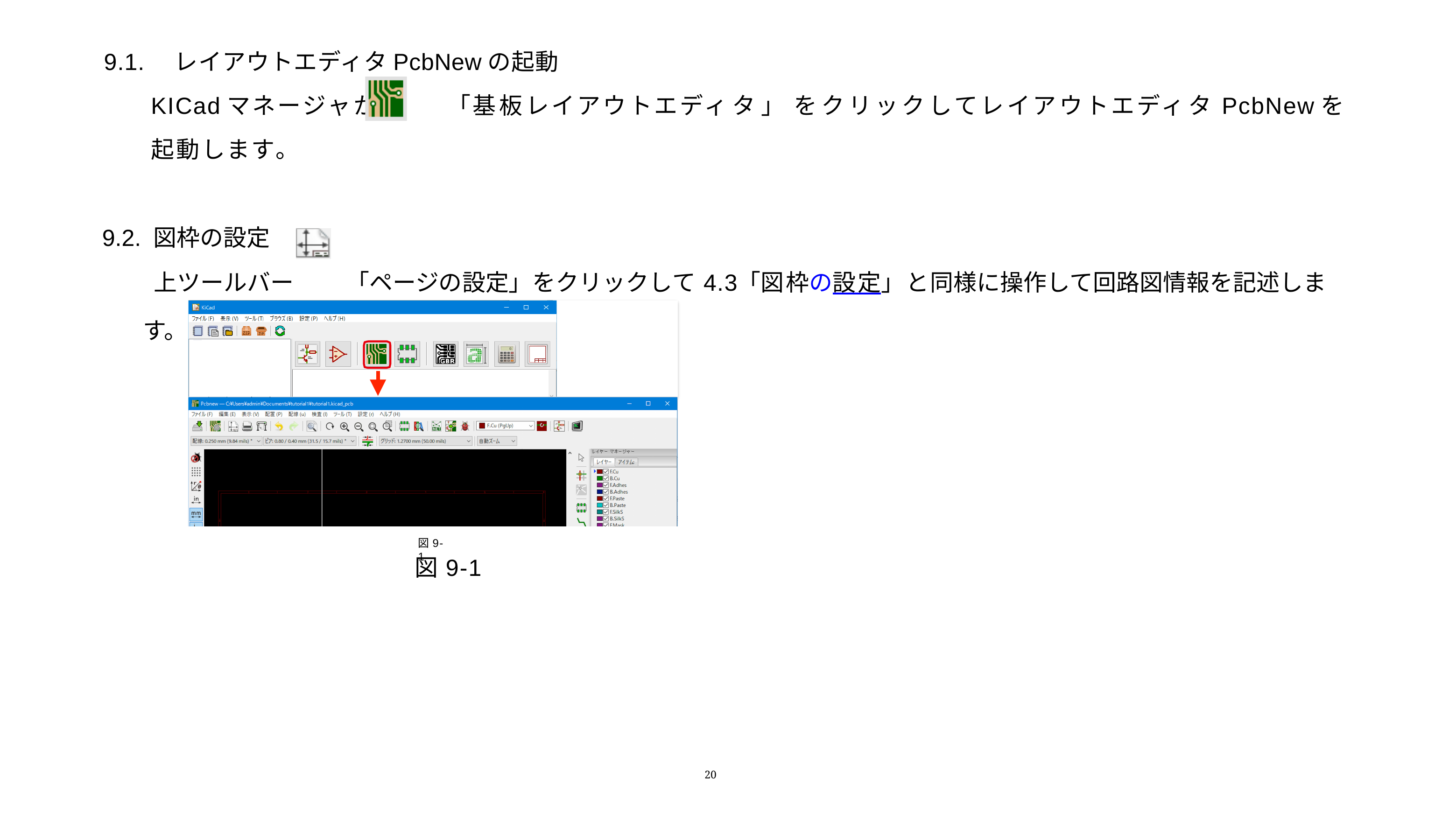

9.1.　レイアウトエディタPcbNewの起動
KICadマネージャから 　「基板レイアウトエディタ」 をクリックしてレイアウトエディタPcbNewを
起動します。

9.2. 図枠の設定
 上ツールバー 　　「ページの設定」をクリックして4.3「図枠の設定」と同様に操作して回路図情報を記述します。

図9-1
図9-1
20